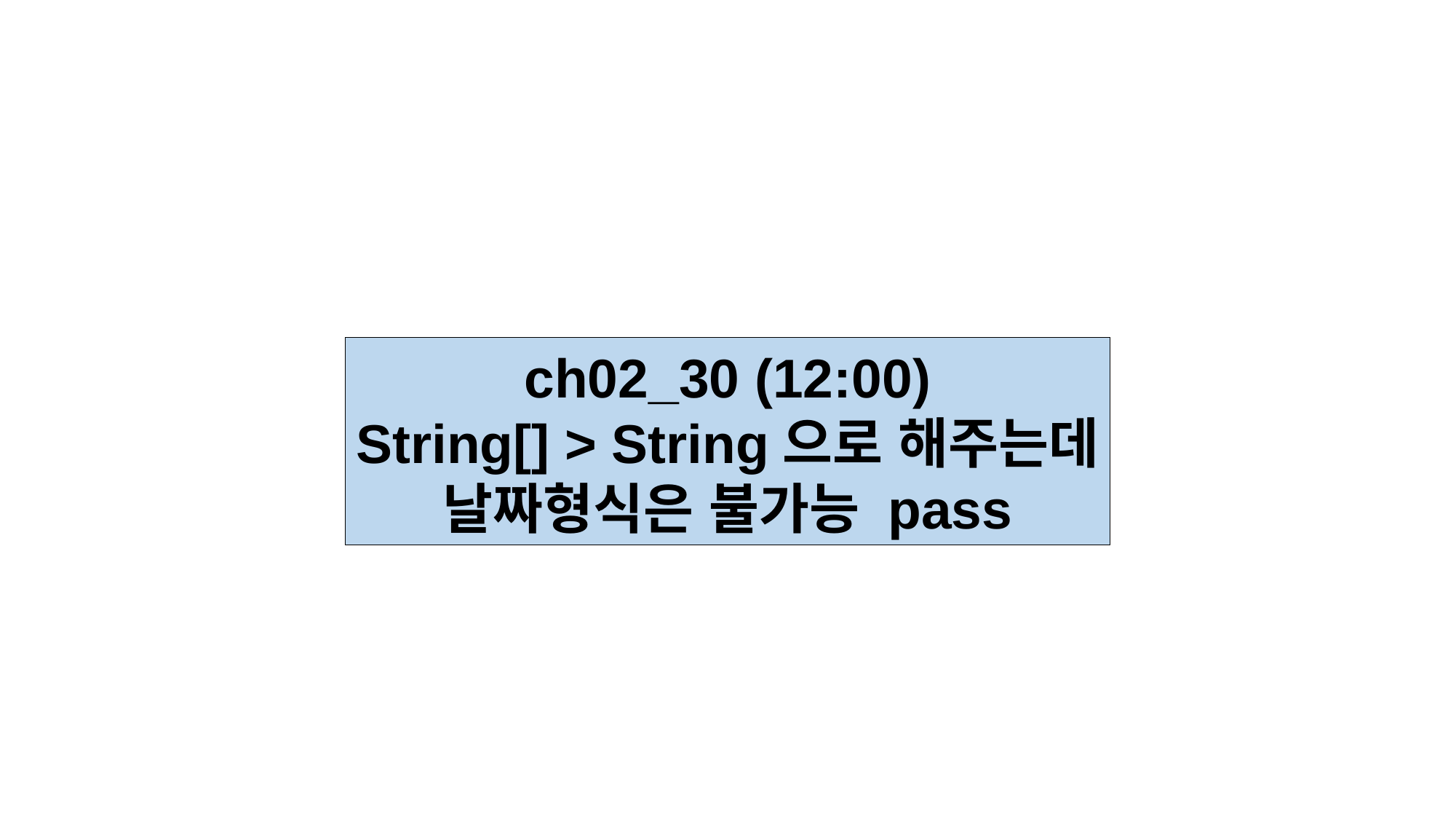

ch02_30 (12:00)
String[] > String으로 해주는데
날짜형식은 불가능 pass